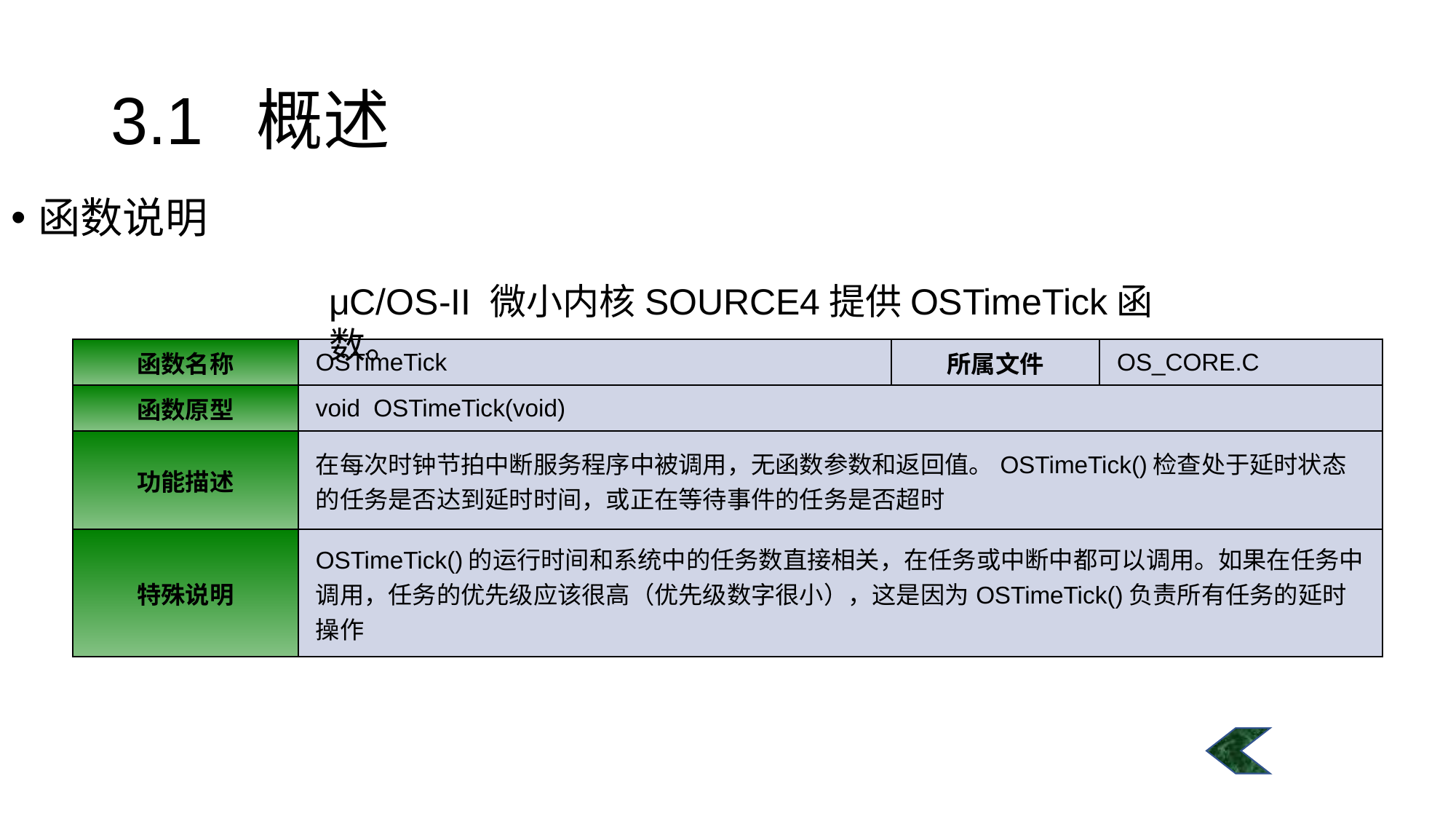

# 3.1  概述
函数说明
μC/OS-II 微小内核SOURCE4提供OSTimeTick函数。
| 函数名称 | OSTimeTick | 所属文件 | OS\_CORE.C |
| --- | --- | --- | --- |
| 函数原型 | void OSTimeTick(void) |  |  |
| 功能描述 | 在每次时钟节拍中断服务程序中被调用，无函数参数和返回值。OSTimeTick()检查处于延时状态的任务是否达到延时时间，或正在等待事件的任务是否超时 |  |  |
| 特殊说明 | OSTimeTick()的运行时间和系统中的任务数直接相关，在任务或中断中都可以调用。如果在任务中调用，任务的优先级应该很高（优先级数字很小），这是因为OSTimeTick()负责所有任务的延时操作 |  |  |